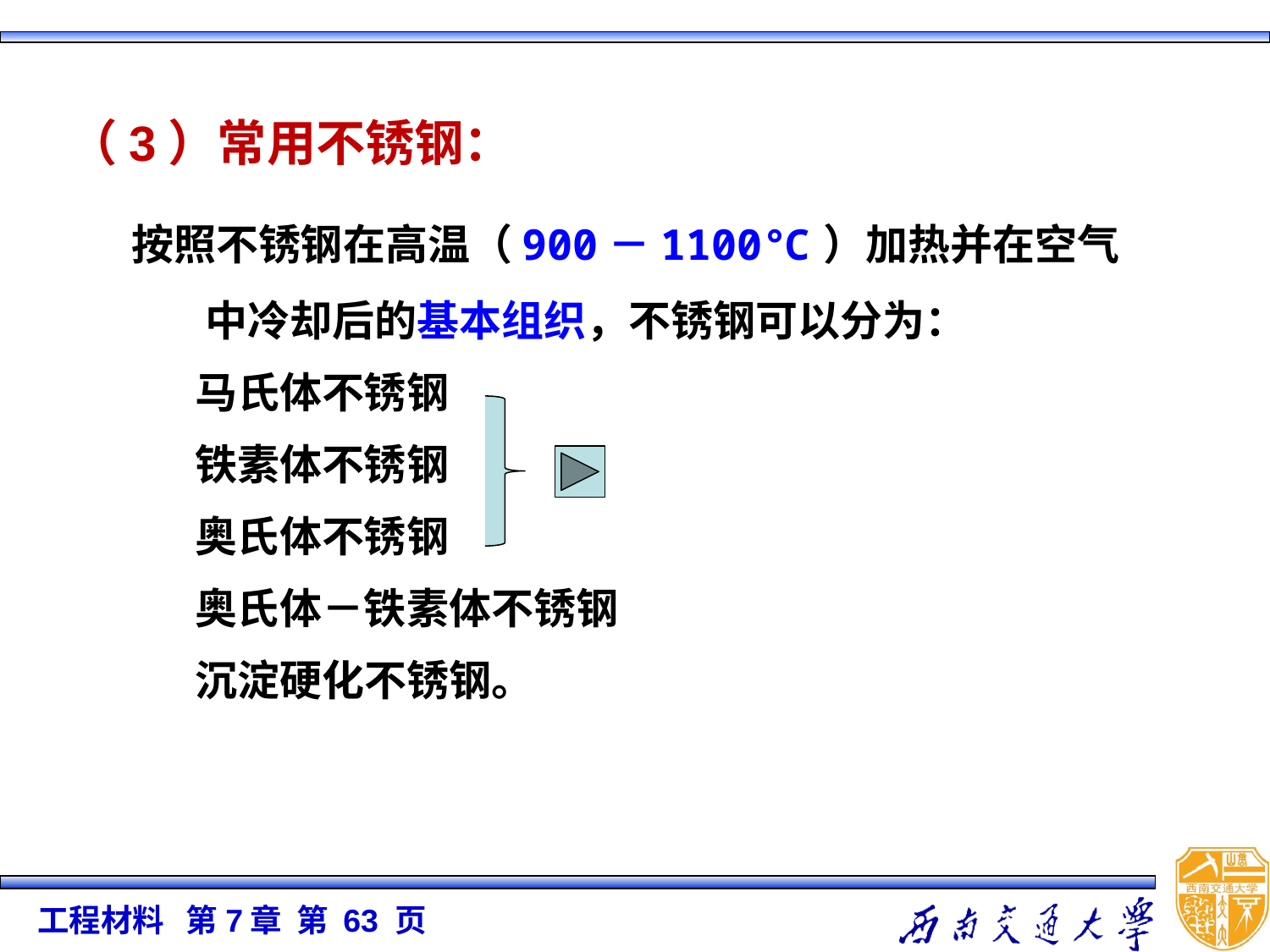

（3）常用不锈钢：
按照不锈钢在高温（900－1100℃）加热并在空气中冷却后的基本组织，不锈钢可以分为：
马氏体不锈钢
铁素体不锈钢
奥氏体不锈钢
奥氏体－铁素体不锈钢
沉淀硬化不锈钢。